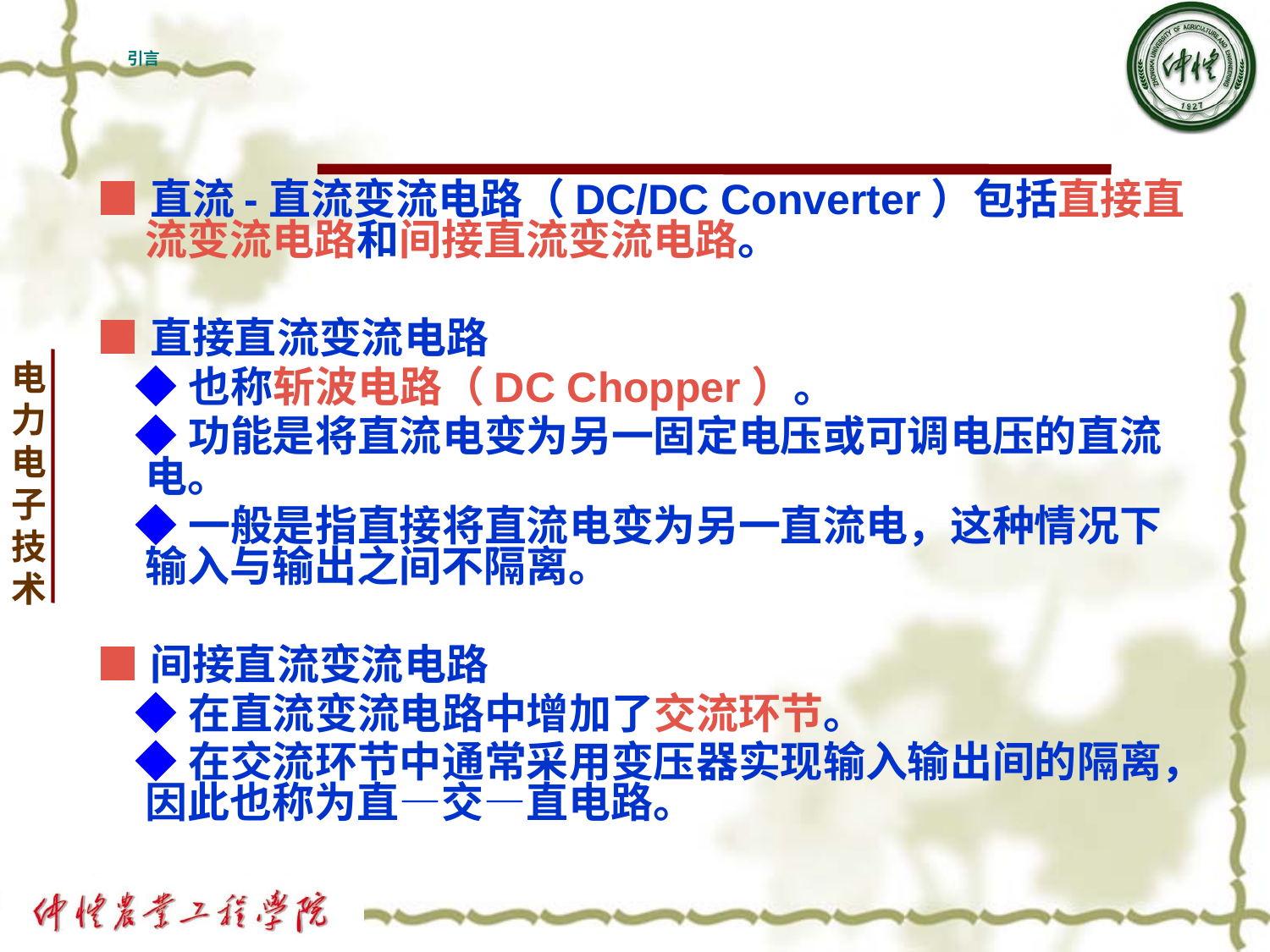

# 引言
■直流-直流变流电路（DC/DC Converter）包括直接直流变流电路和间接直流变流电路。

■直接直流变流电路
    ◆也称斩波电路（DC Chopper）。
    ◆功能是将直流电变为另一固定电压或可调电压的直流电。
    ◆一般是指直接将直流电变为另一直流电，这种情况下输入与输出之间不隔离。

■间接直流变流电路
    ◆在直流变流电路中增加了交流环节。
    ◆在交流环节中通常采用变压器实现输入输出间的隔离，因此也称为直—交—直电路。